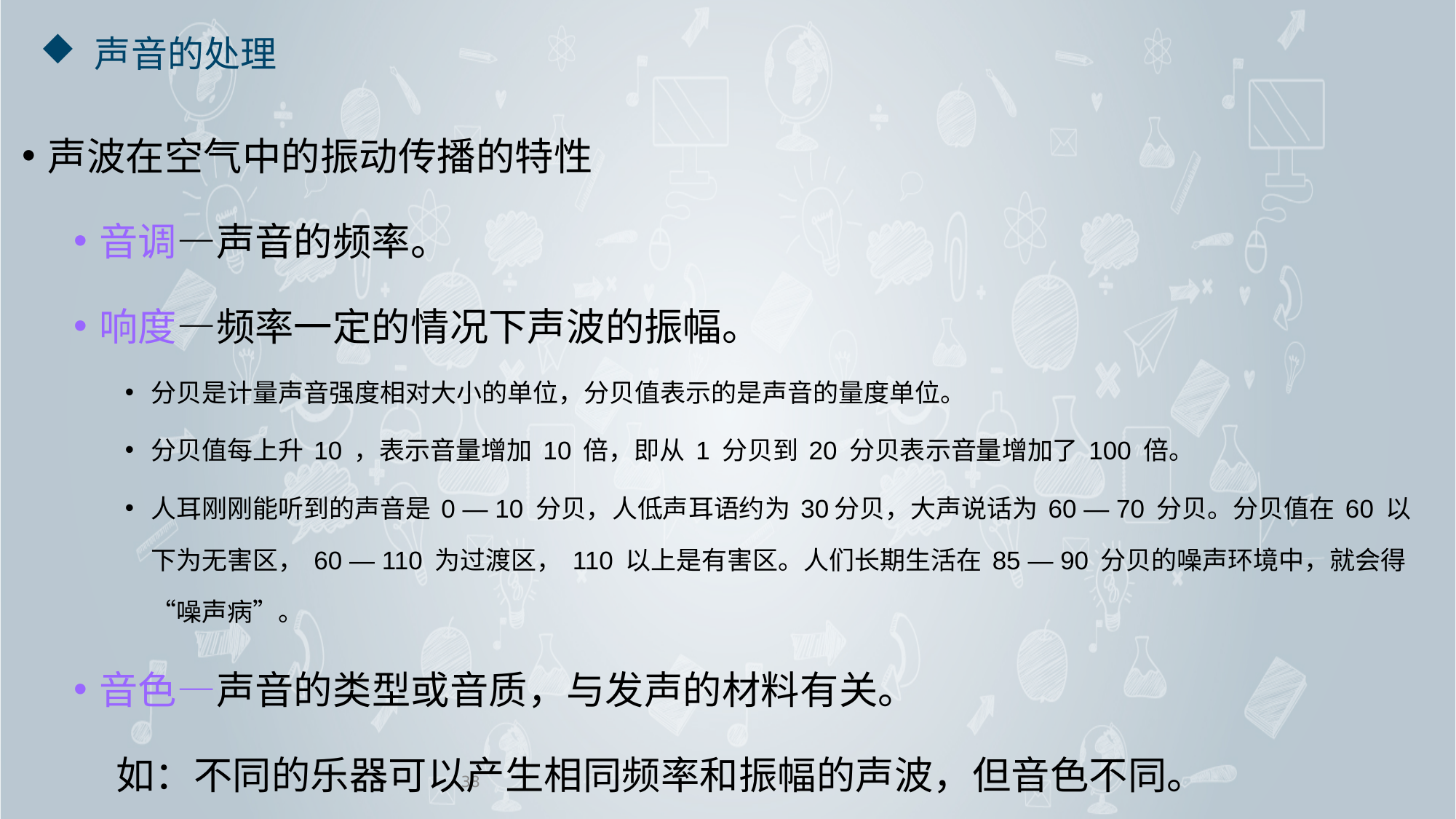

# 声音的处理
声波在空气中的振动传播的特性
音调—声音的频率。
响度—频率一定的情况下声波的振幅。
分贝是计量声音强度相对大小的单位，分贝值表示的是声音的量度单位。
分贝值每上升 10 ，表示音量增加 10 倍，即从 1 分贝到 20 分贝表示音量增加了 100 倍。
人耳刚刚能听到的声音是 0 — 10 分贝，人低声耳语约为 30分贝，大声说话为 60 — 70 分贝。分贝值在 60 以下为无害区， 60 — 110 为过渡区， 110 以上是有害区。人们长期生活在 85 — 90 分贝的噪声环境中，就会得“噪声病”。
音色—声音的类型或音质，与发声的材料有关。
    如：不同的乐器可以产生相同频率和振幅的声波，但音色不同。
38